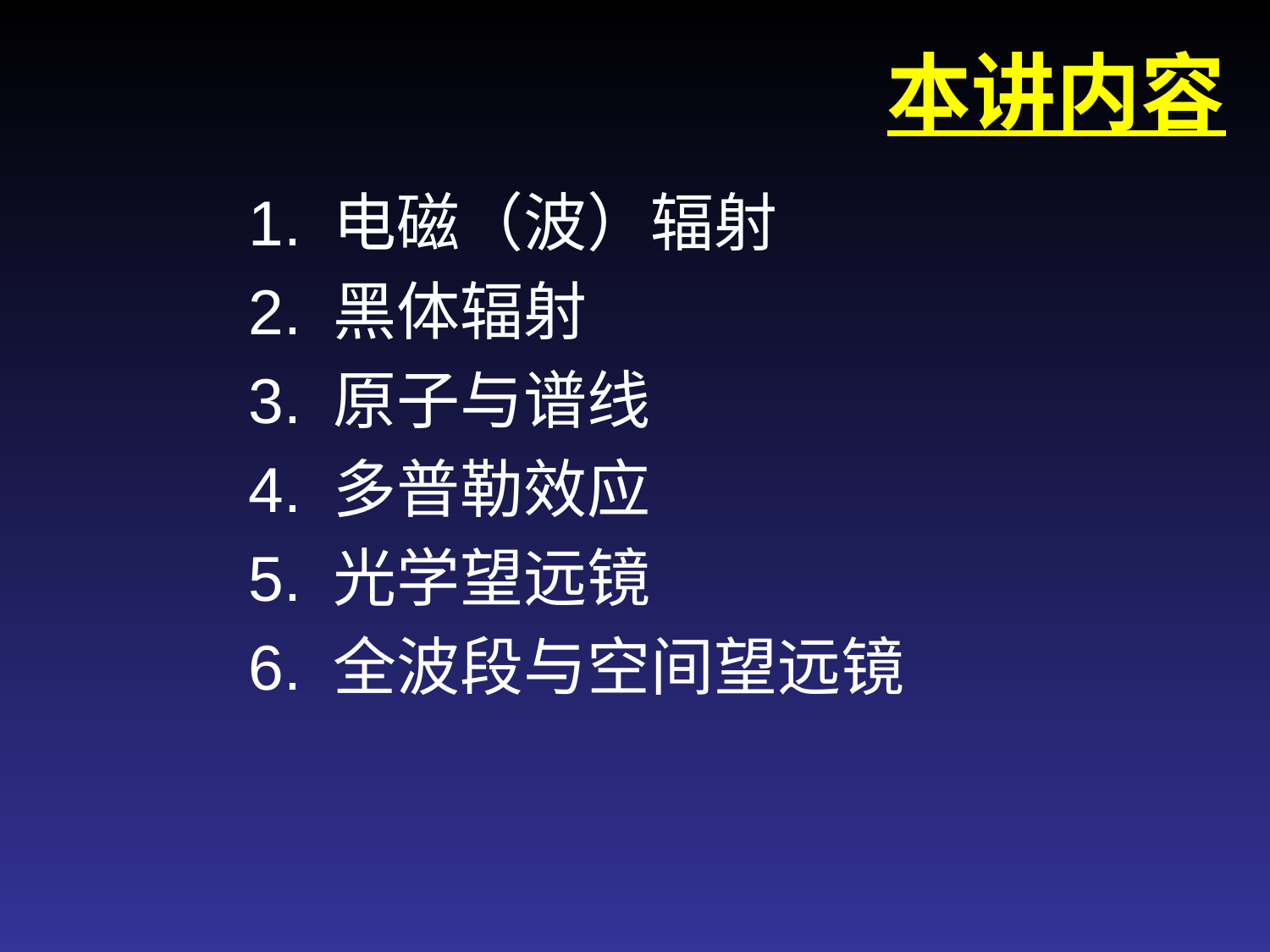

# 本讲内容
电磁（波）辐射
黑体辐射
原子与谱线
多普勒效应
光学望远镜
全波段与空间望远镜